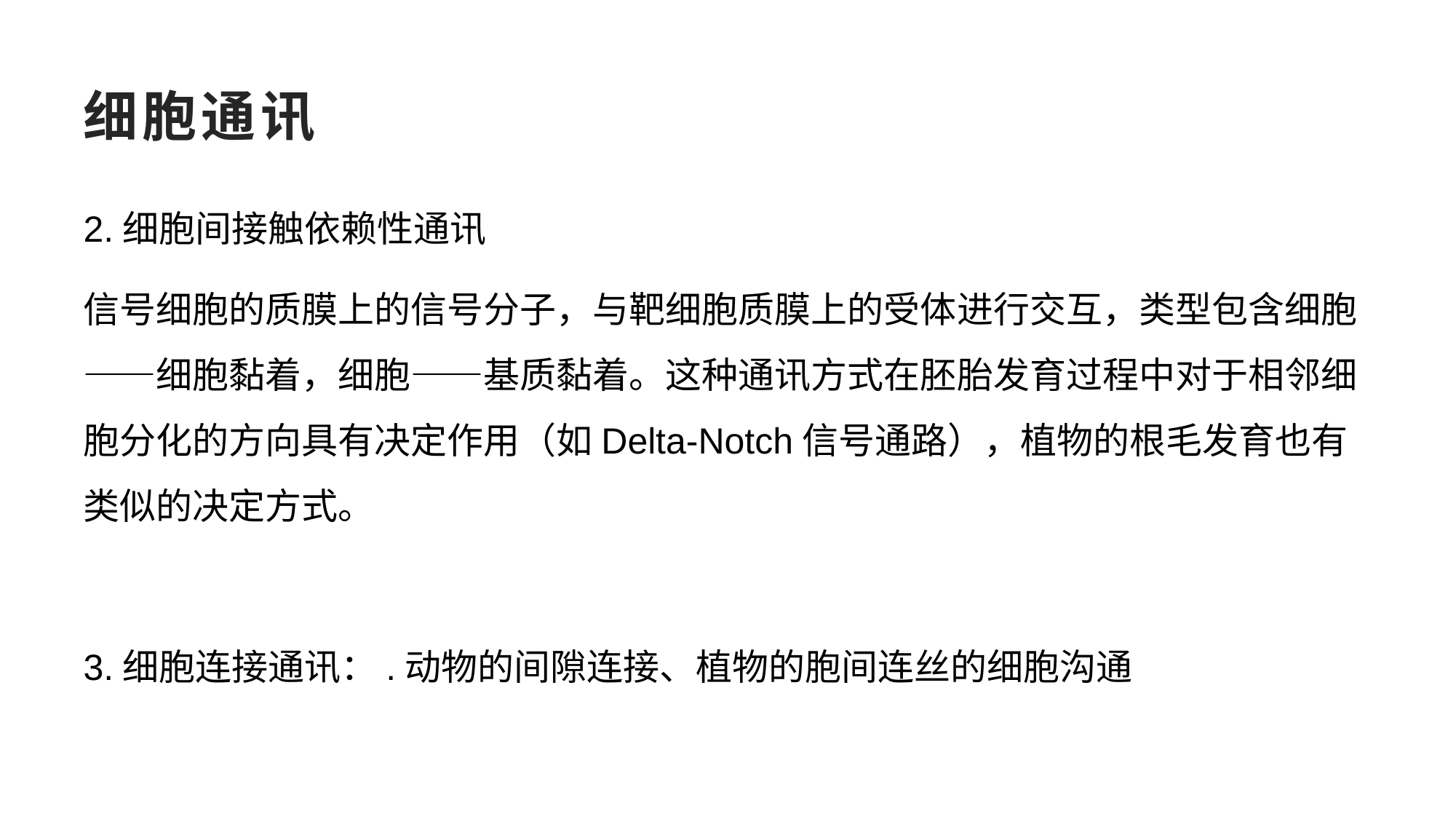

# 细胞通讯
2.细胞间接触依赖性通讯
信号细胞的质膜上的信号分子，与靶细胞质膜上的受体进行交互，类型包含细胞——细胞黏着，细胞——基质黏着。这种通讯方式在胚胎发育过程中对于相邻细胞分化的方向具有决定作用（如Delta-Notch信号通路），植物的根毛发育也有类似的决定方式。

3.细胞连接通讯：.动物的间隙连接、植物的胞间连丝的细胞沟通